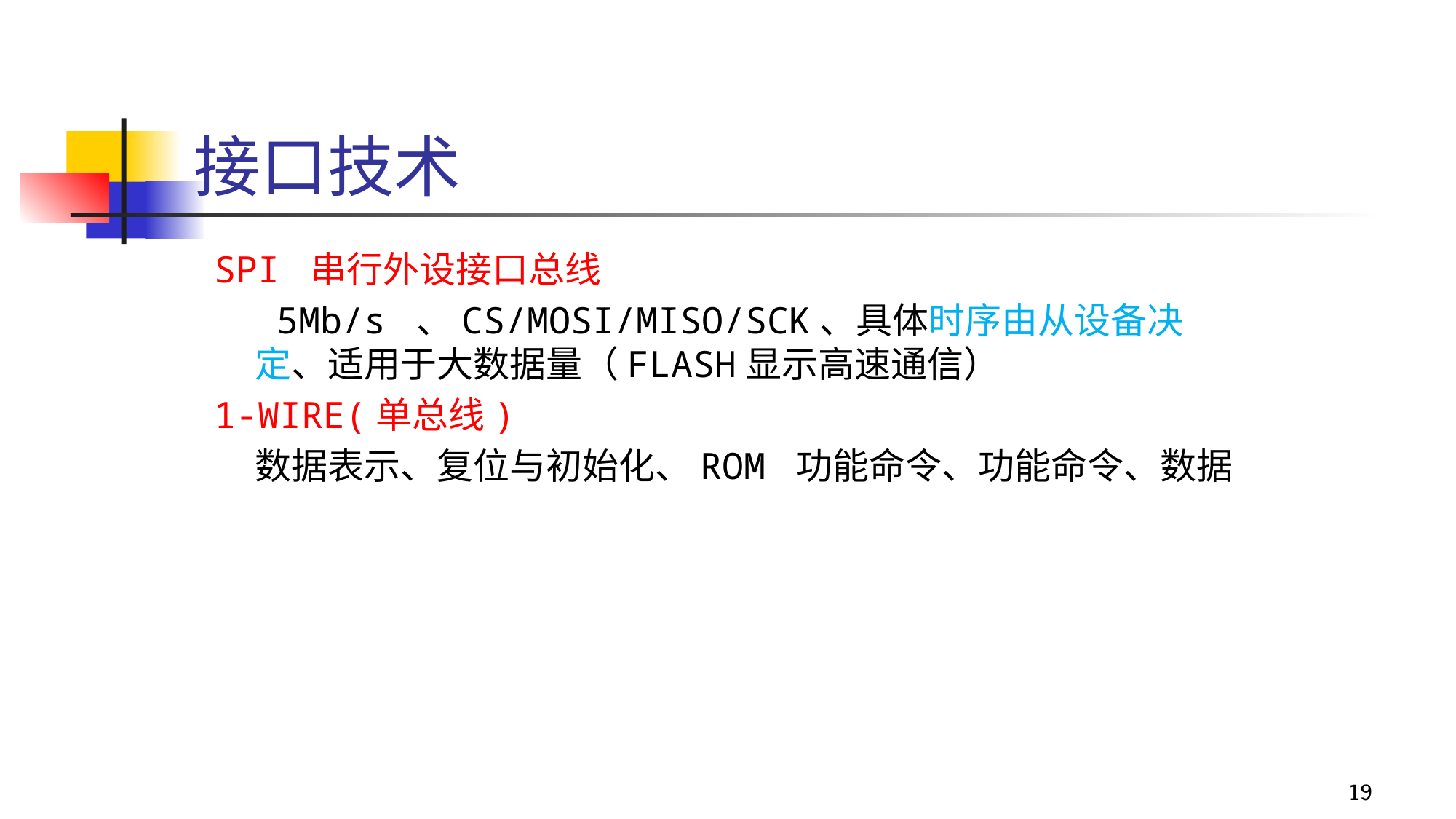

# 接口技术
SPI 串行外设接口总线
	 5Mb/s 、CS/MOSI/MISO/SCK、具体时序由从设备决定、适用于大数据量（FLASH显示高速通信）
1-WIRE(单总线)
	数据表示、复位与初始化、ROM 功能命令、功能命令、数据

19